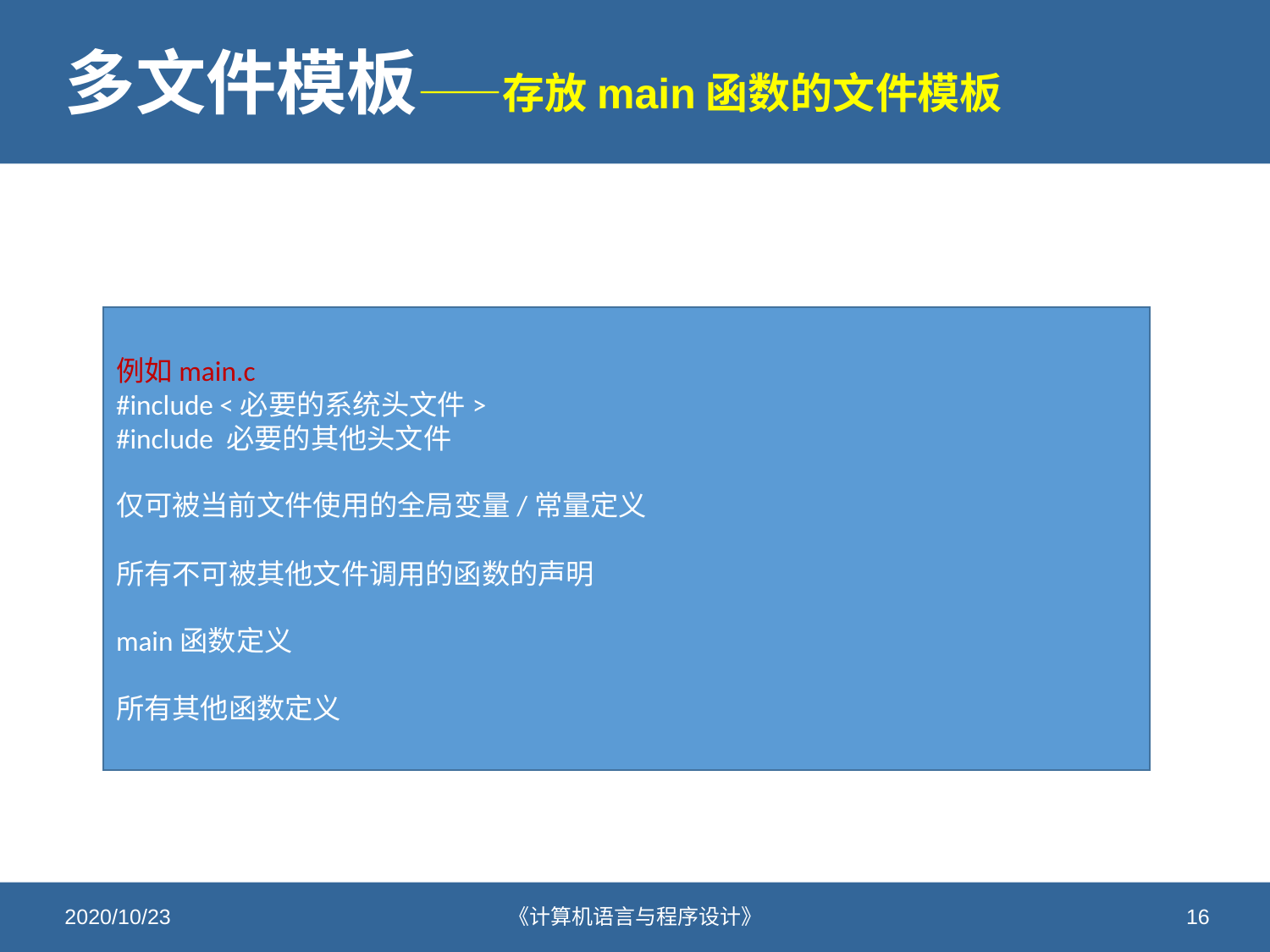

# 多文件模板——存放main函数的文件模板
例如main.c
#include <必要的系统头文件>
#include 必要的其他头文件

仅可被当前文件使用的全局变量/常量定义

所有不可被其他文件调用的函数的声明

main函数定义

所有其他函数定义
2020/10/23
《计算机语言与程序设计》
16